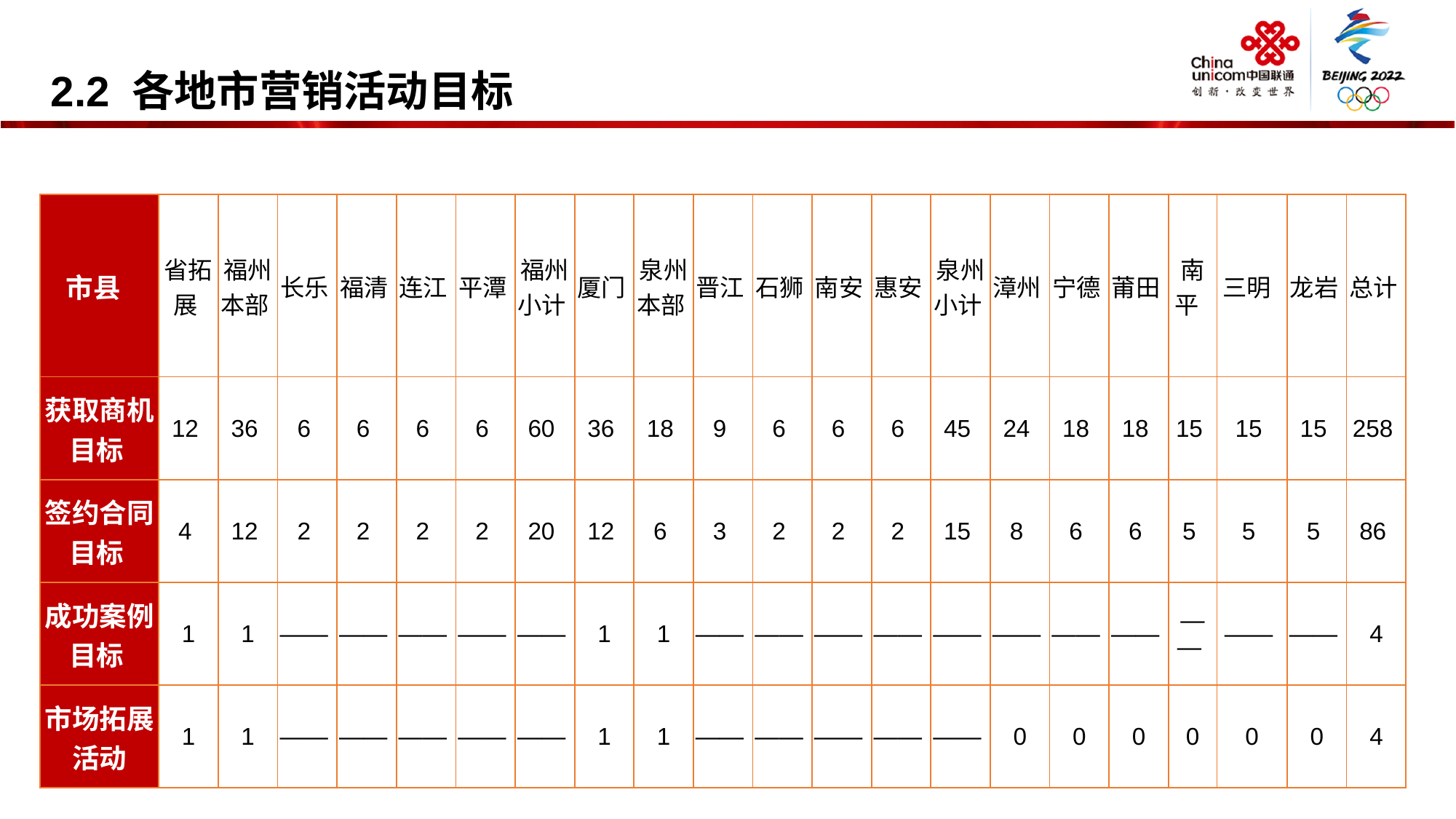

2.2 各地市营销活动目标
| 市县 | 省拓展 | 福州本部 | 长乐 | 福清 | 连江 | 平潭 | 福州小计 | 厦门 | 泉州本部 | 晋江 | 石狮 | 南安 | 惠安 | 泉州小计 | 漳州 | 宁德 | 莆田 | 南平 | 三明 | 龙岩 | 总计 |
| --- | --- | --- | --- | --- | --- | --- | --- | --- | --- | --- | --- | --- | --- | --- | --- | --- | --- | --- | --- | --- | --- |
| 获取商机目标 | 12 | 36 | 6 | 6 | 6 | 6 | 60 | 36 | 18 | 9 | 6 | 6 | 6 | 45 | 24 | 18 | 18 | 15 | 15 | 15 | 258 |
| 签约合同目标 | 4 | 12 | 2 | 2 | 2 | 2 | 20 | 12 | 6 | 3 | 2 | 2 | 2 | 15 | 8 | 6 | 6 | 5 | 5 | 5 | 86 |
| 成功案例目标 | 1 | 1 | —— | —— | —— | —— | —— | 1 | 1 | —— | —— | —— | —— | —— | —— | —— | —— | —— | —— | —— | 4 |
| 市场拓展活动 | 1 | 1 | —— | —— | —— | —— | —— | 1 | 1 | —— | —— | —— | —— | —— | 0 | 0 | 0 | 0 | 0 | 0 | 4 |